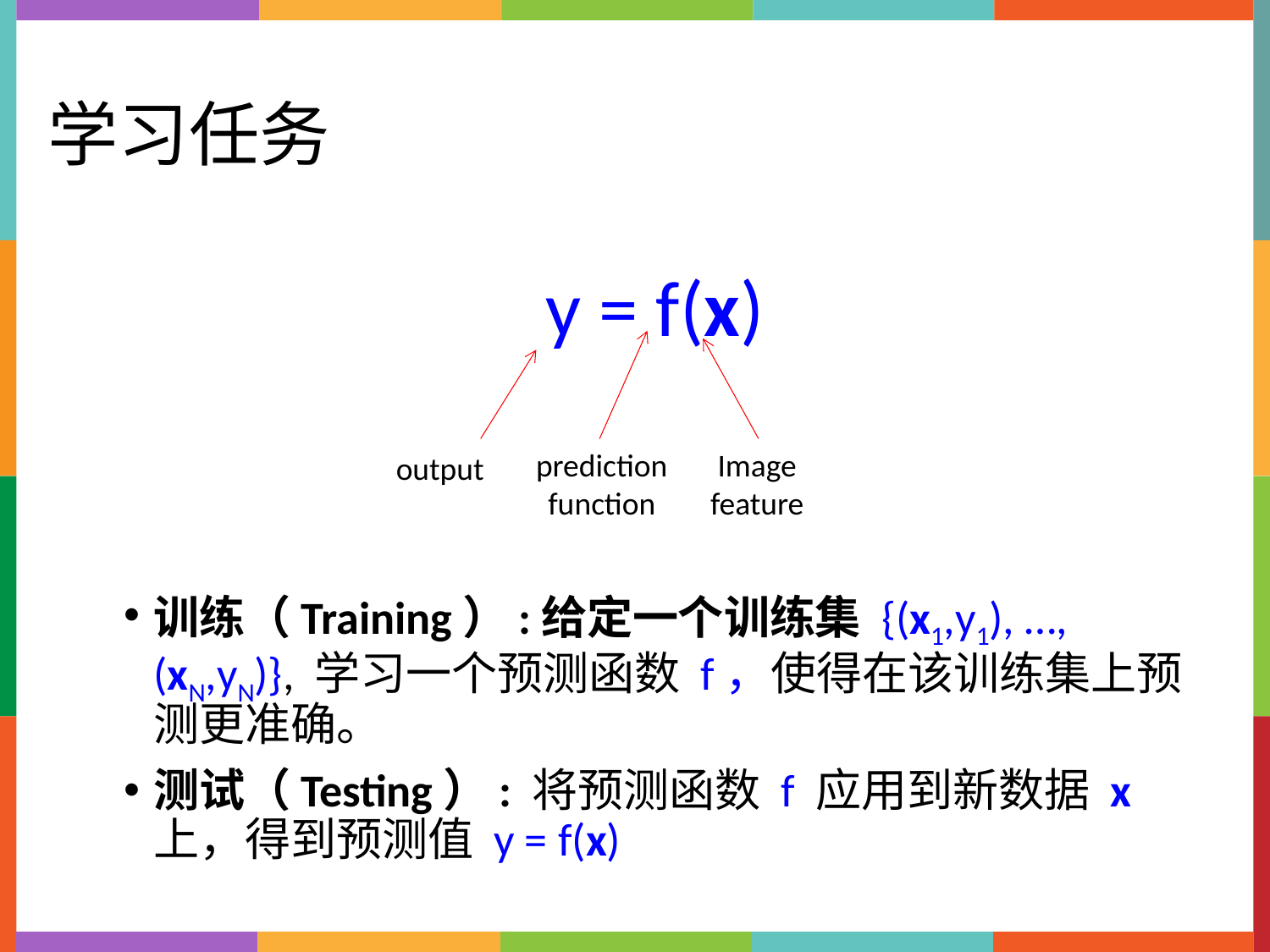

学习任务
y = f(x)

训练（Training）:给定一个训练集 {(x1,y1), …, (xN,yN)}, 学习一个预测函数 f，使得在该训练集上预测更准确。
测试（Testing）: 将预测函数 f 应用到新数据 x 上，得到预测值 y = f(x)
prediction function
Image feature
output